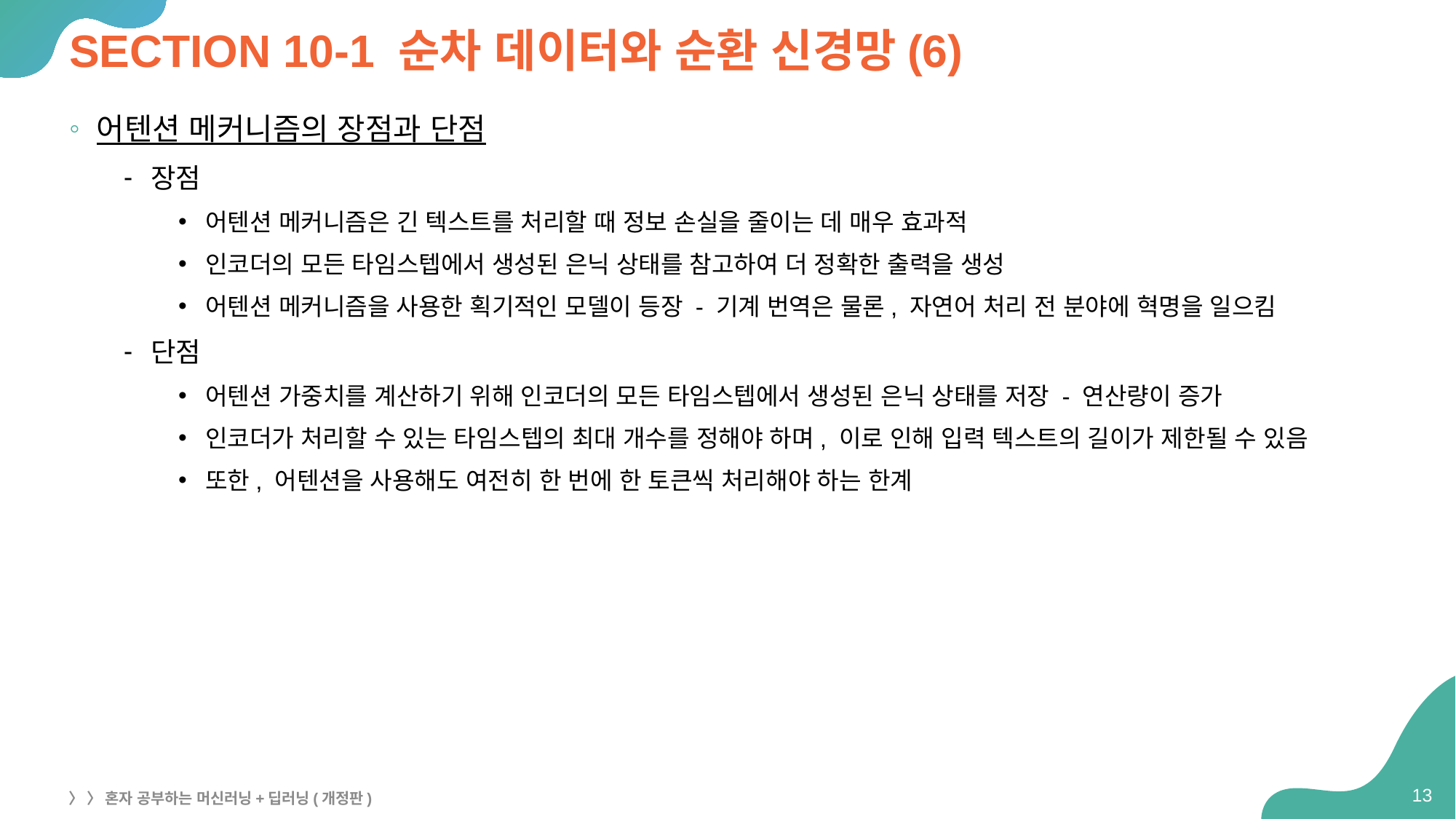

# SECTION 10-1 순차 데이터와 순환 신경망(6)
어텐션 메커니즘의 장점과 단점
장점
어텐션 메커니즘은 긴 텍스트를 처리할 때 정보 손실을 줄이는 데 매우 효과적
인코더의 모든 타임스텝에서 생성된 은닉 상태를 참고하여 더 정확한 출력을 생성
어텐션 메커니즘을 사용한 획기적인 모델이 등장 - 기계 번역은 물론, 자연어 처리 전 분야에 혁명을 일으킴
단점
어텐션 가중치를 계산하기 위해 인코더의 모든 타임스텝에서 생성된 은닉 상태를 저장 - 연산량이 증가
인코더가 처리할 수 있는 타임스텝의 최대 개수를 정해야 하며, 이로 인해 입력 텍스트의 길이가 제한될 수 있음
또한, 어텐션을 사용해도 여전히 한 번에 한 토큰씩 처리해야 하는 한계
13
〉 〉 혼자 공부하는 머신러닝+딥러닝(개정판)